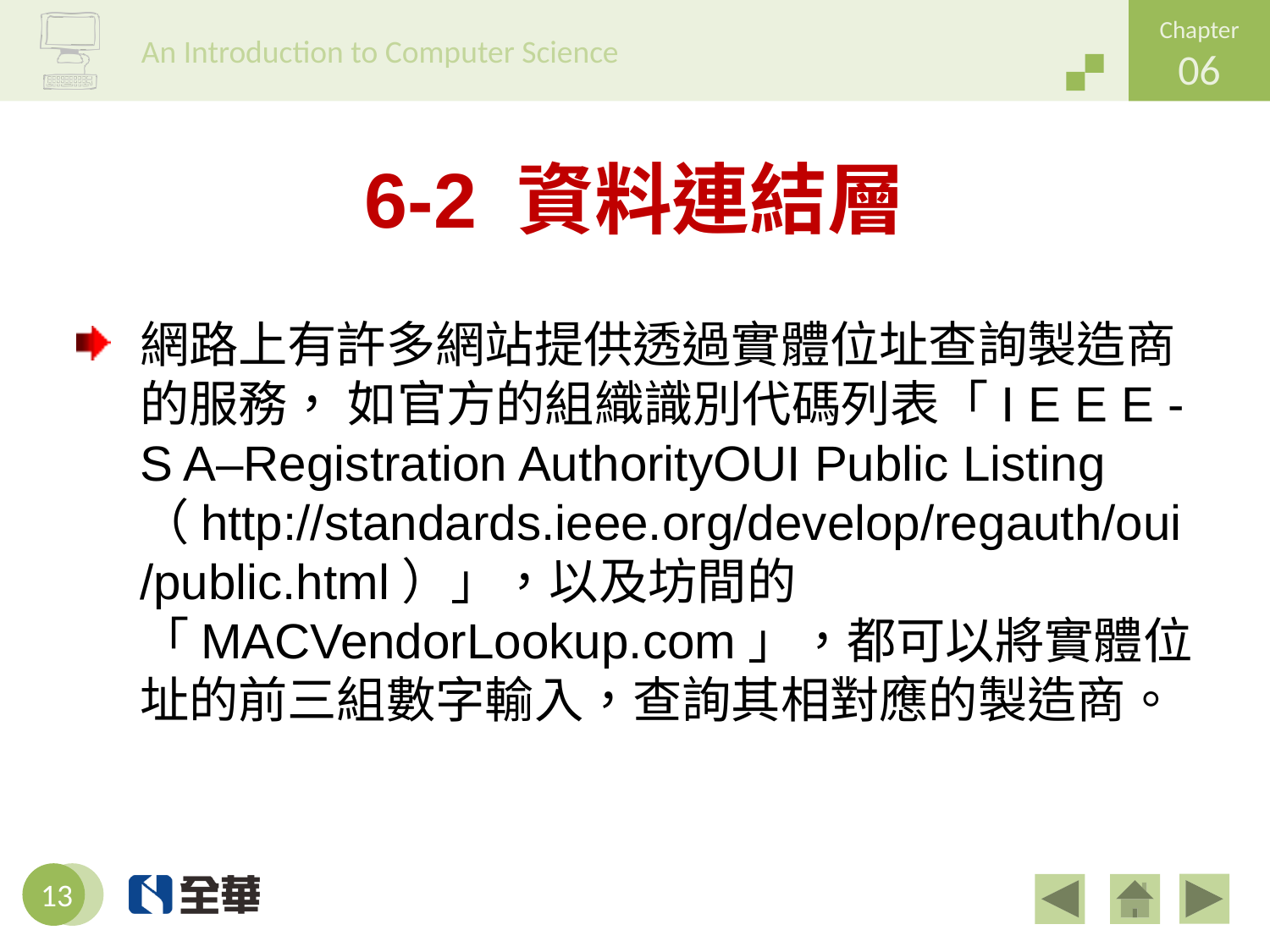

# 6-2 資料連結層
網路上有許多網站提供透過實體位址查詢製造商的服務， 如官方的組織識別代碼列表「I E E E - S A–Registration AuthorityOUI Public Listing（http://standards.ieee.org/develop/regauth/oui/public.html）」，以及坊間的「MACVendorLookup.com」，都可以將實體位址的前三組數字輸入，查詢其相對應的製造商。